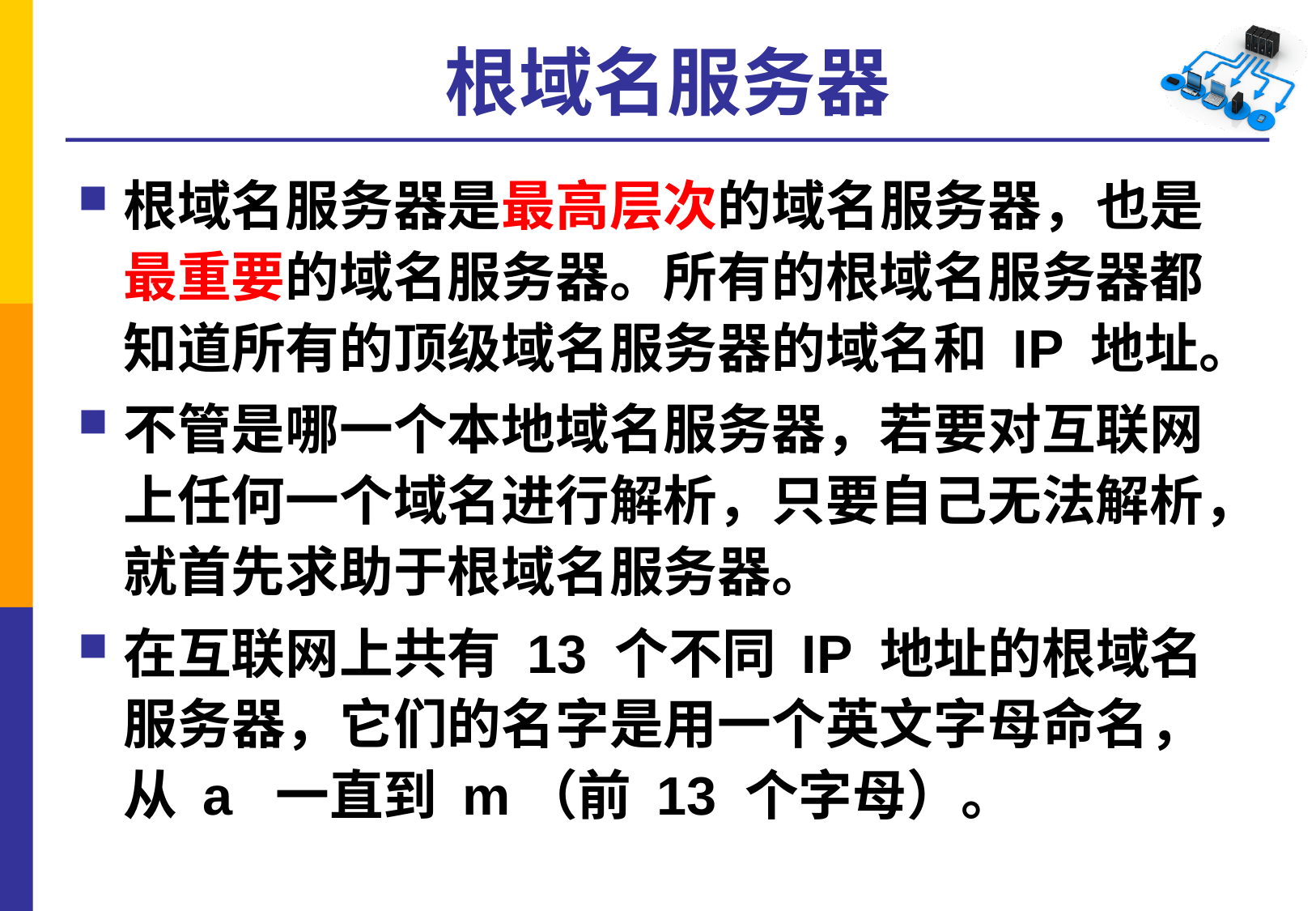

# 根域名服务器
根域名服务器是最高层次的域名服务器，也是最重要的域名服务器。所有的根域名服务器都知道所有的顶级域名服务器的域名和 IP 地址。
不管是哪一个本地域名服务器，若要对互联网上任何一个域名进行解析，只要自己无法解析，就首先求助于根域名服务器。
在互联网上共有 13 个不同 IP 地址的根域名服务器，它们的名字是用一个英文字母命名，从 a  一直到 m（前 13 个字母）。